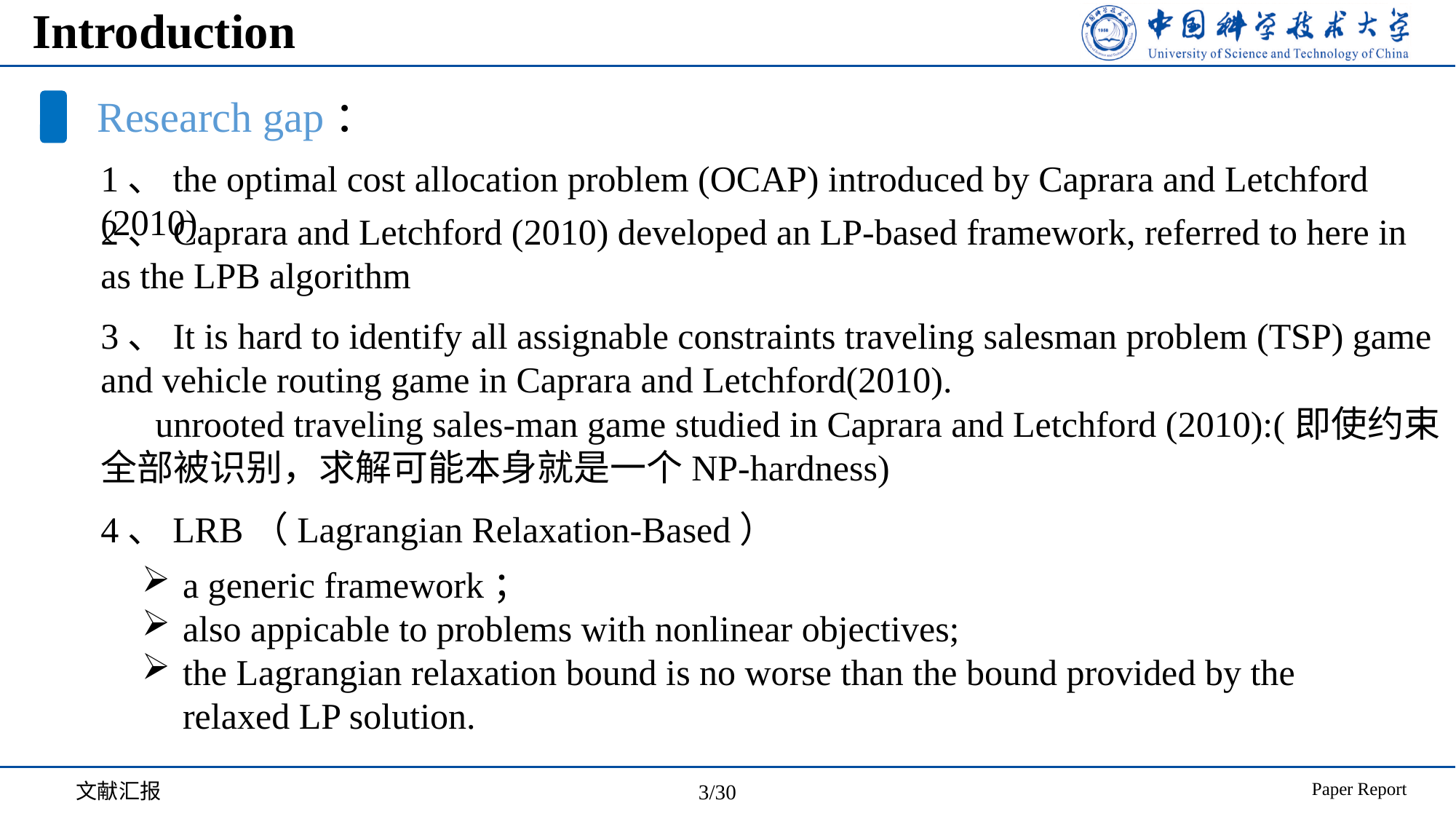

# Introduction
Research gap：
1、the optimal cost allocation problem (OCAP) introduced by Caprara and Letchford (2010)
2、Caprara and Letchford (2010) developed an LP-based framework, referred to here in as the LPB algorithm
3、It is hard to identify all assignable constraints traveling salesman problem (TSP) game and vehicle routing game in Caprara and Letchford(2010).
unrooted traveling sales-man game studied in Caprara and Letchford (2010):(即使约束全部被识别，求解可能本身就是一个NP-hardness)
4、LRB（Lagrangian Relaxation-Based）
a generic framework；
also appicable to problems with nonlinear objectives;
the Lagrangian relaxation bound is no worse than the bound provided by the relaxed LP solution.
文献汇报